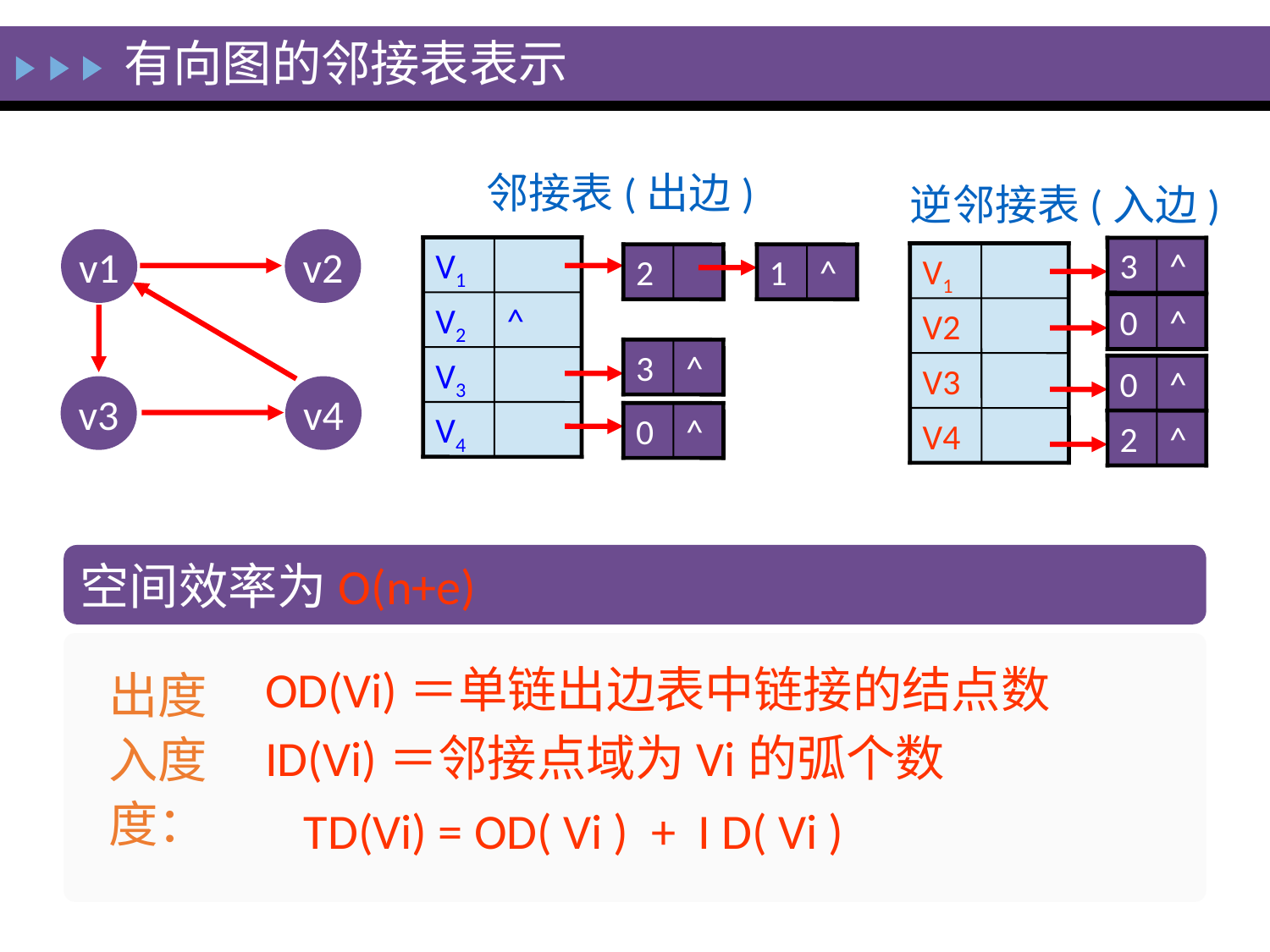

有向图的邻接表表示
邻接表(出边)
逆邻接表(入边)
3

^

0

^

0

^

2

^

V1

V2

V3

V4

v1
v2
V1

2

1

^

V2

^

3

^

V3

V4

0

^

v3
v4

空间效率为O(n+e)

OD(Vi)＝单链出边表中链接的结点数
ID(Vi)＝邻接点域为Vi的弧个数
出度
入度
度：
  TD(Vi) = OD( Vi )  +  I D( Vi )